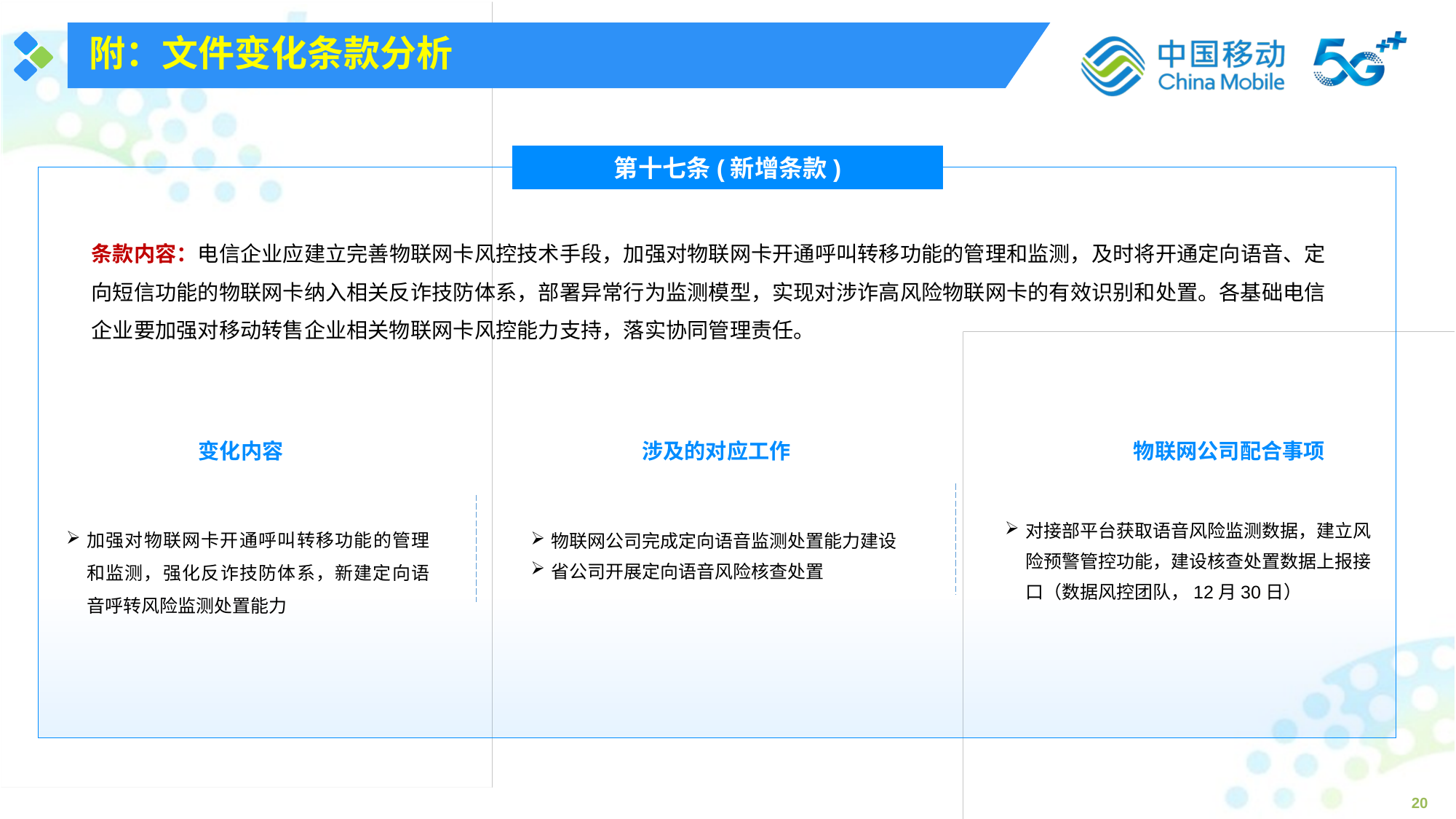

附：文件变化条款分析

第十七条(新增条款)

条款内容：电信企业应建立完善物联网卡风控技术手段，加强对物联网卡开通呼叫转移功能的管理和监测，及时将开通定向语音、定向短信功能的物联网卡纳入相关反诈技防体系，部署异常行为监测模型，实现对涉诈高风险物联网卡的有效识别和处置。各基础电信企业要加强对移动转售企业相关物联网卡风控能力支持，落实协同管理责任。
变化内容
涉及的对应工作
物联网公司配合事项
对接部平台获取语音风险监测数据，建立风险预警管控功能，建设核查处置数据上报接口（数据风控团队，12月30日）

物联网公司完成定向语音监测处置能力建设
省公司开展定向语音风险核查处置
加强对物联网卡开通呼叫转移功能的管理和监测，强化反诈技防体系，新建定向语音呼转风险监测处置能力